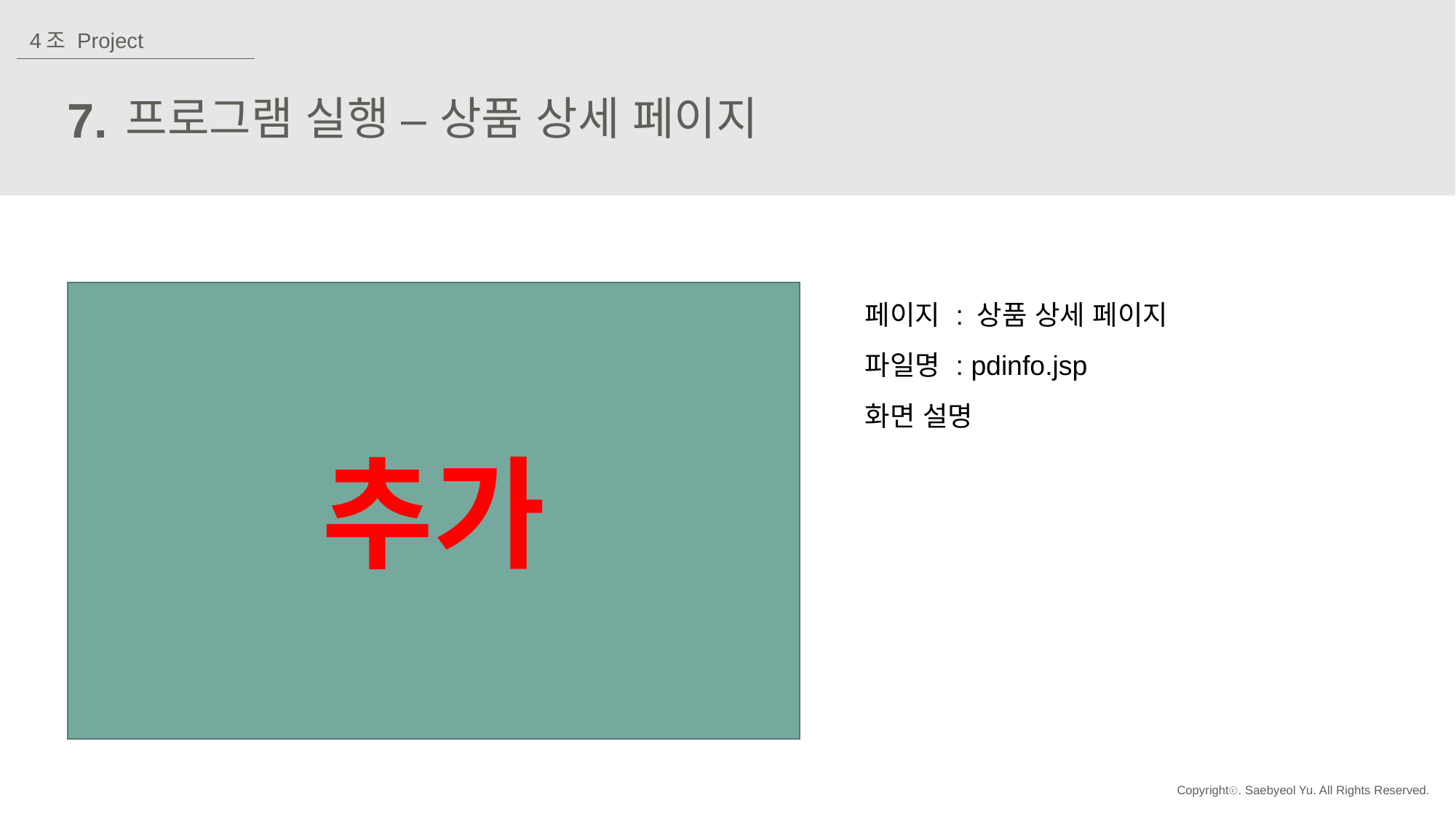

4조 Project
프로그램 실행 – 상품 상세 페이지
7.
추가
| 페이지 : 상품 상세 페이지 |
| --- |
| 파일명 : pdinfo.jsp |
| 화면 설명 |